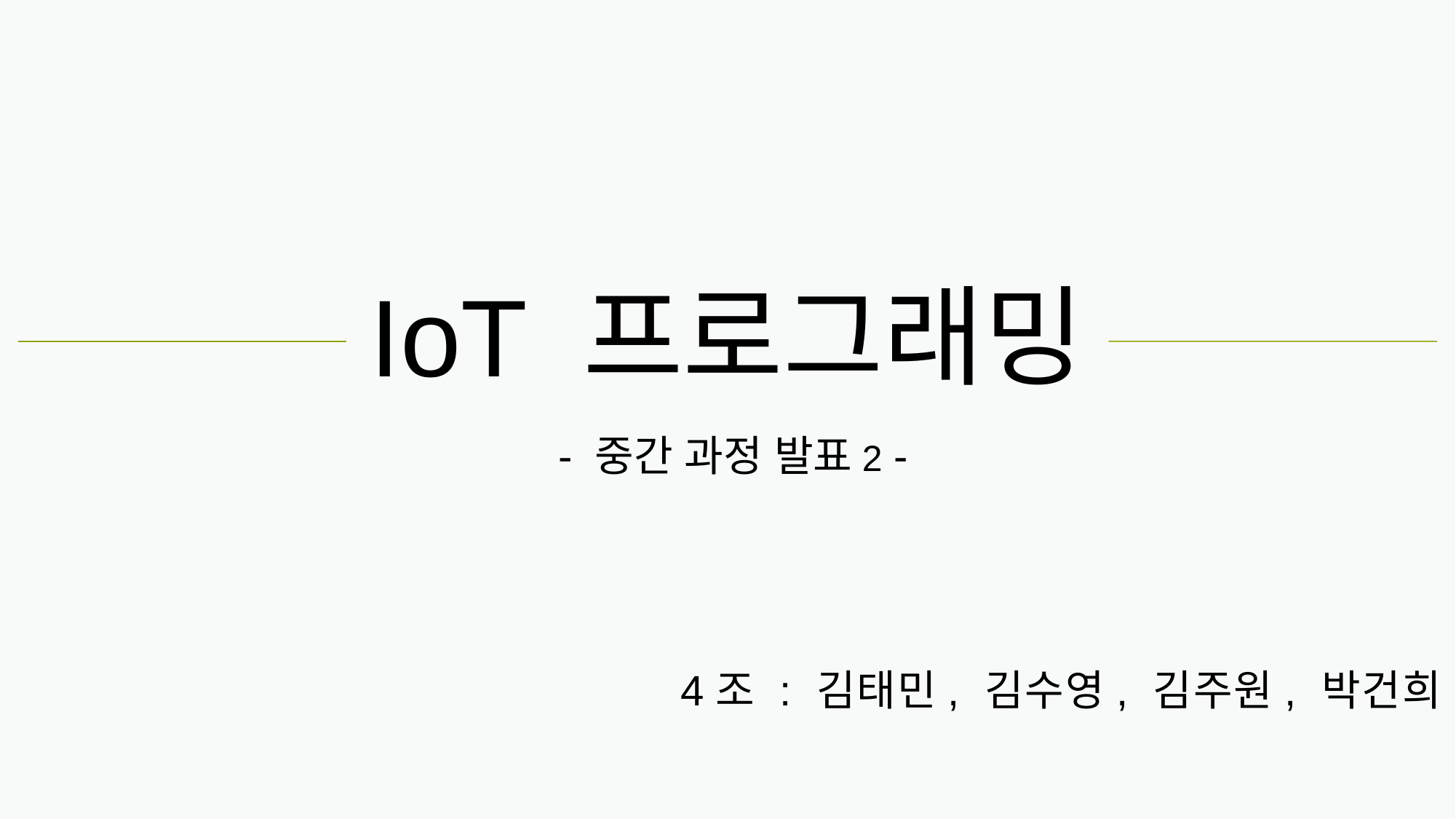

# IoT 프로그래밍
 - 중간 과정 발표2 -
4조 : 김태민, 김수영, 김주원, 박건희